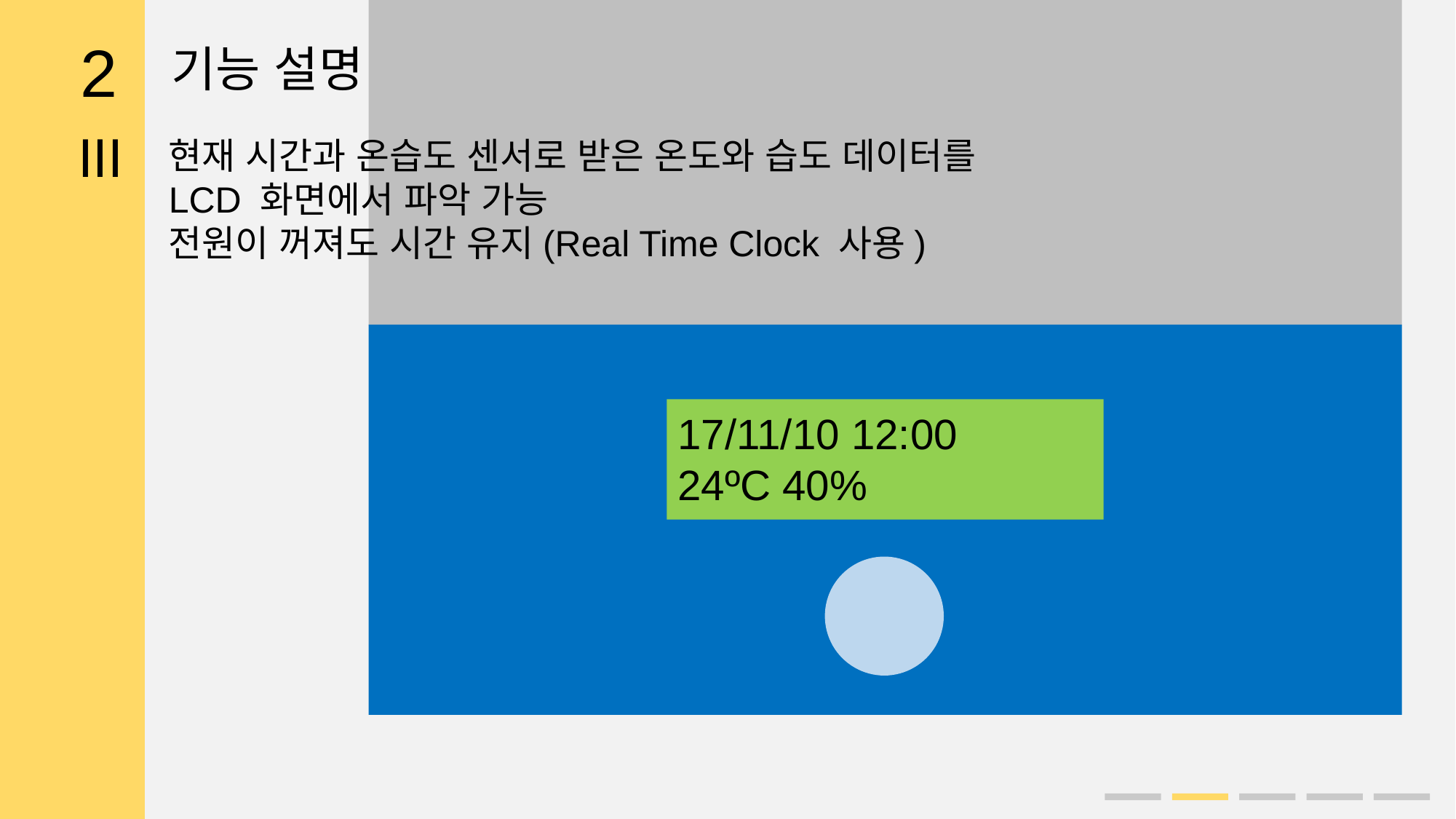

2
기능 설명
III
현재 시간과 온습도 센서로 받은 온도와 습도 데이터를
LCD 화면에서 파악 가능
전원이 꺼져도 시간 유지(Real Time Clock 사용)
17/11/10 12:00
24ºC 40%